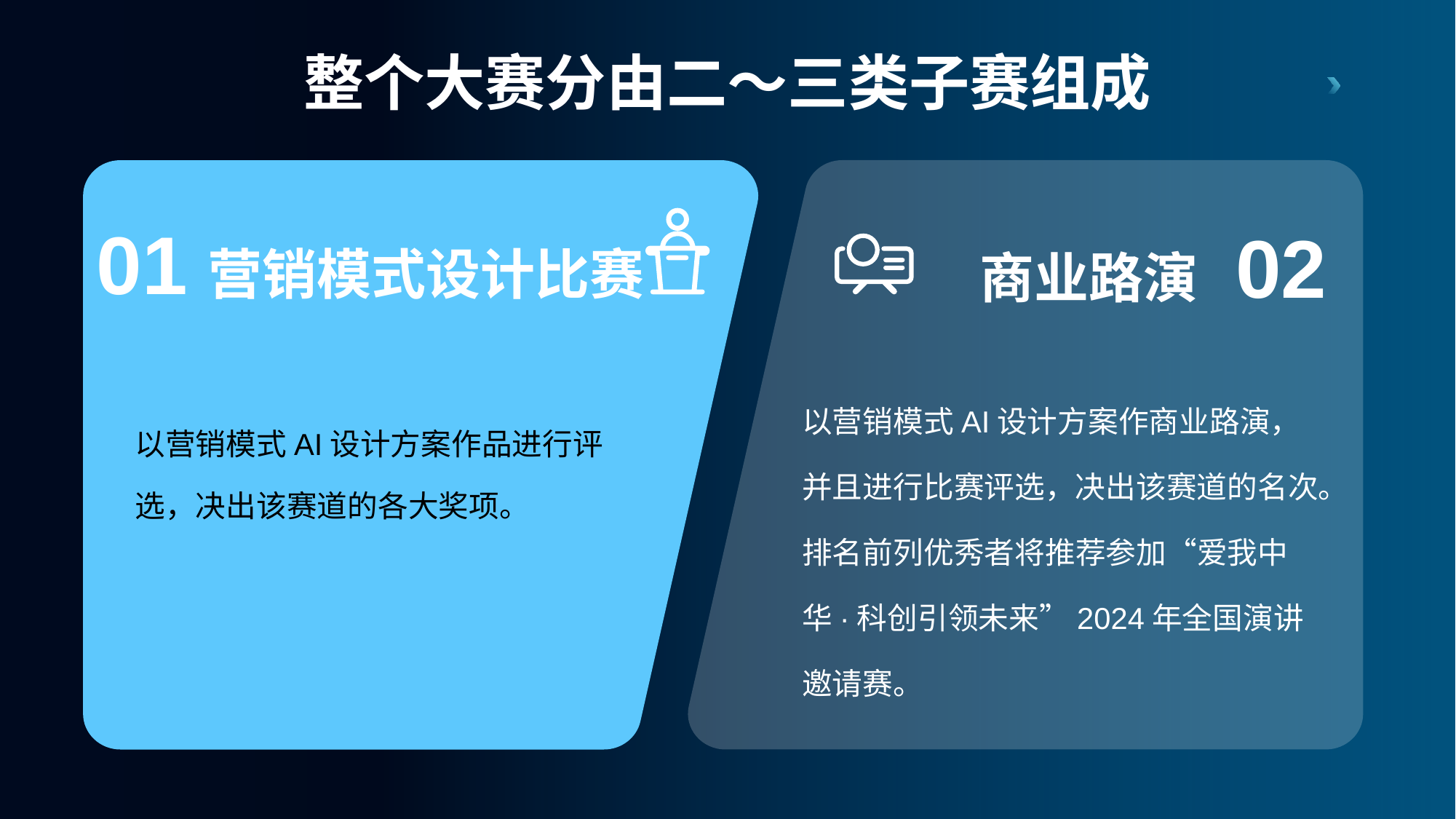

整个大赛分由二～三类子赛组成

商业路演  02
01营销模式设计比赛

以营销模式AI设计方案作商业路演，并且进行比赛评选，决出该赛道的名次。
排名前列优秀者将推荐参加“爱我中华·科创引领未来”2024年全国演讲邀请赛。
以营销模式AI设计方案作品进行评选，决出该赛道的各大奖项。